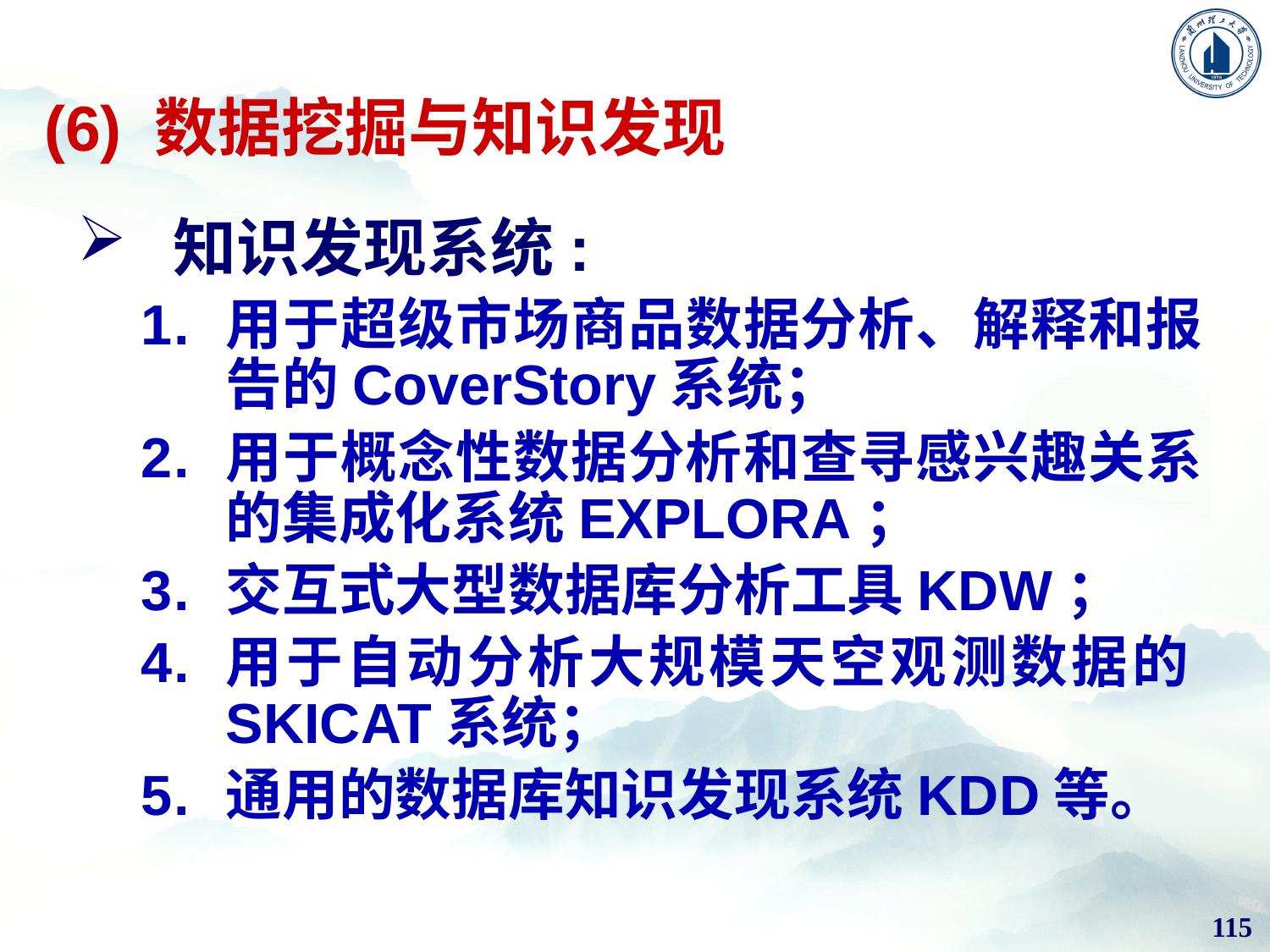

(6) 数据挖掘与知识发现
知识发现系统:
用于超级市场商品数据分析、解释和报告的CoverStory系统；
用于概念性数据分析和查寻感兴趣关系的集成化系统EXPLORA；
交互式大型数据库分析工具KDW；
用于自动分析大规模天空观测数据的SKICAT系统；
通用的数据库知识发现系统KDD等。

115